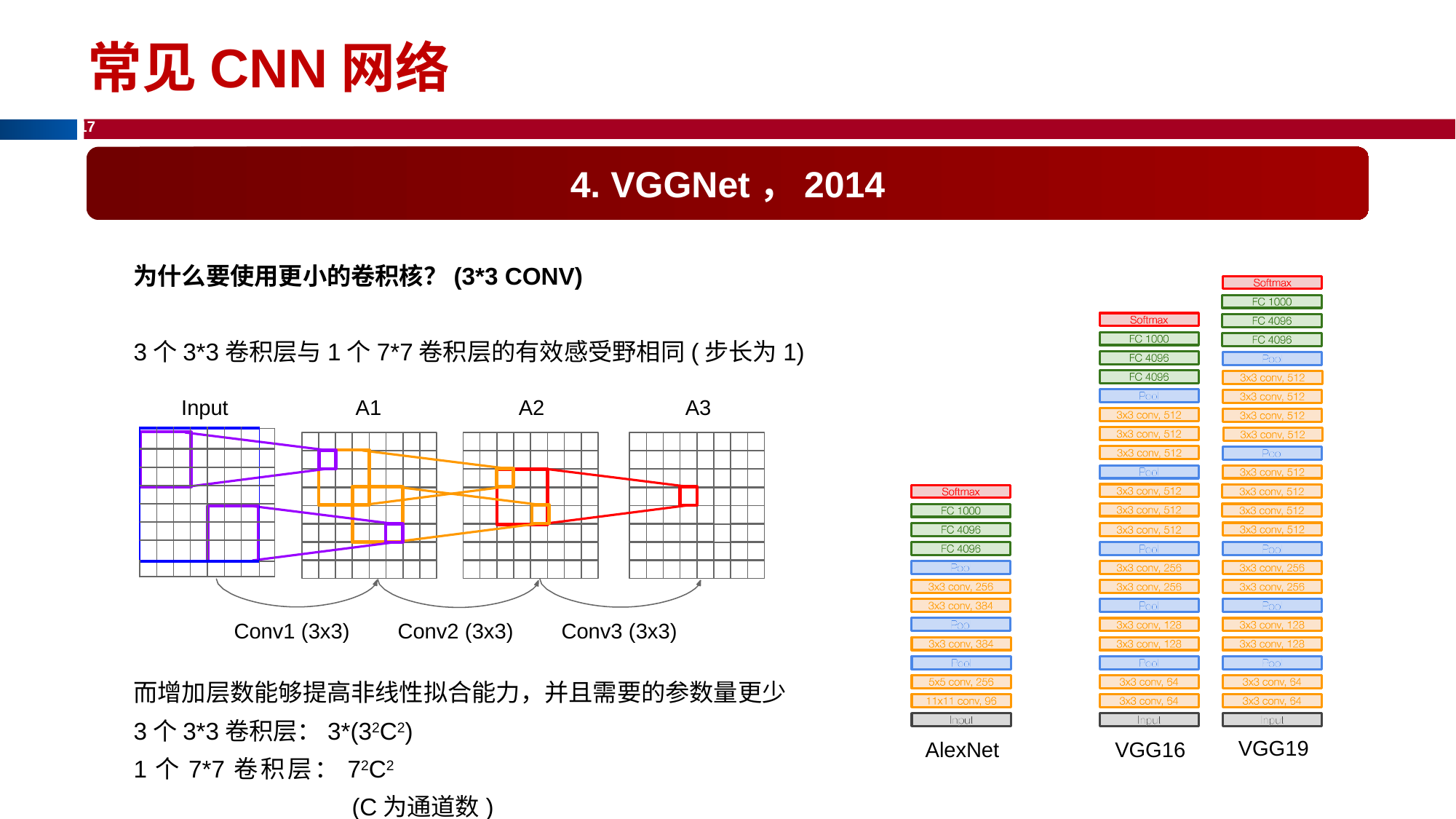

# 常见CNN网络
4. VGGNet，2014
为什么要使用更小的卷积核？(3*3 CONV)

3个3*3卷积层与1个7*7卷积层的有效感受野相同(步长为1)

而增加层数能够提高非线性拟合能力，并且需要的参数量更少
3个3*3卷积层：3*(32C2)
1个7*7卷积层：72C2						(C为通道数)

Input
A1
A3
A2
|  |  |  |  |  |  |  |  |
| --- | --- | --- | --- | --- | --- | --- | --- |
|  |  |  |  |  |  |  |  |
|  |  |  |  |  |  |  |  |
|  |  |  |  |  |  |  |  |
|  |  |  |  |  |  |  |  |
|  |  |  |  |  |  |  |  |
|  |  |  |  |  |  |  |  |
|  |  |  |  |  |  |  |  |

Conv1 (3x3)
Conv2 (3x3)
Conv3 (3x3)
VGG19
AlexNet
VGG16